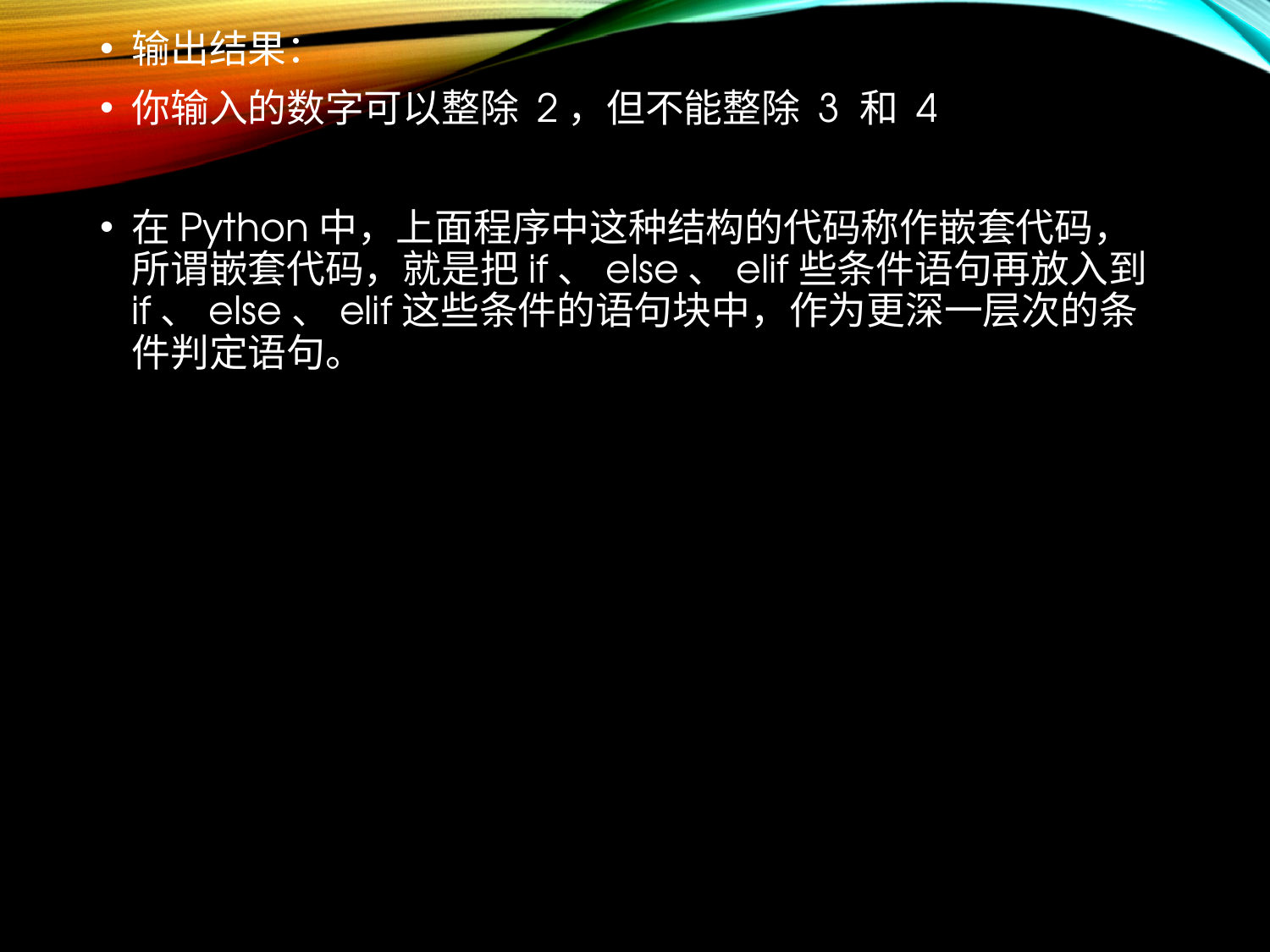

输出结果：
你输入的数字可以整除 2，但不能整除 3 和 4

在Python中，上面程序中这种结构的代码称作嵌套代码，所谓嵌套代码，就是把if、else、elif些条件语句再放入到if、else、elif这些条件的语句块中，作为更深一层次的条件判定语句。